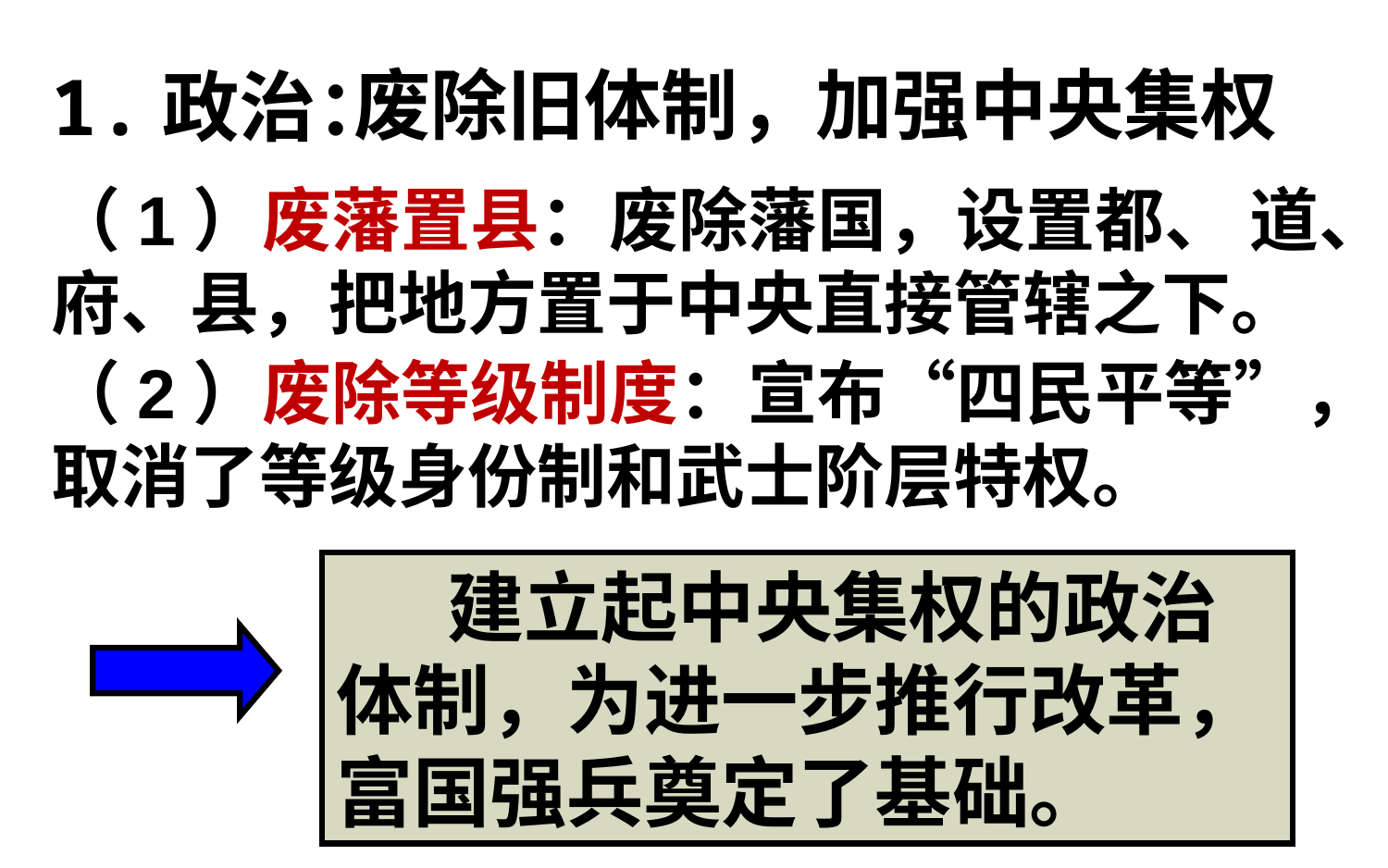

废除旧体制，加强中央集权
1.政治：
（1）废藩置县：废除藩国，设置都、 道、府、县，把地方置于中央直接管辖之下。
（2）废除等级制度：宣布“四民平等”，取消了等级身份制和武士阶层特权。
      建立起中央集权的政治体制，为进一步推行改革，富国强兵奠定了基础。